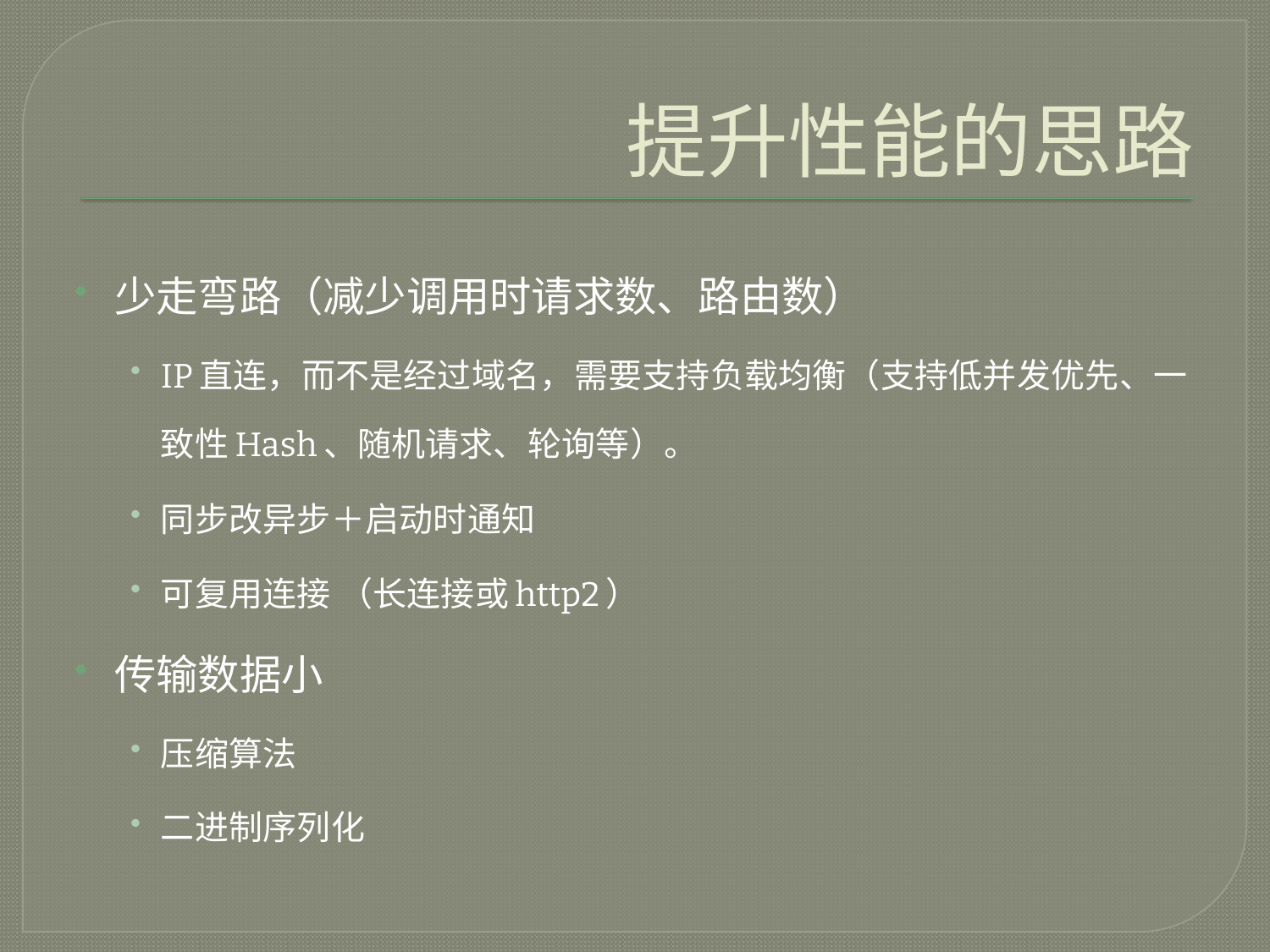

# 提升性能的思路
少走弯路（减少调用时请求数、路由数）
IP直连，而不是经过域名，需要支持负载均衡（支持低并发优先、一致性Hash、随机请求、轮询等）。
同步改异步＋启动时通知
可复用连接 （长连接或http2）
传输数据小
压缩算法
二进制序列化